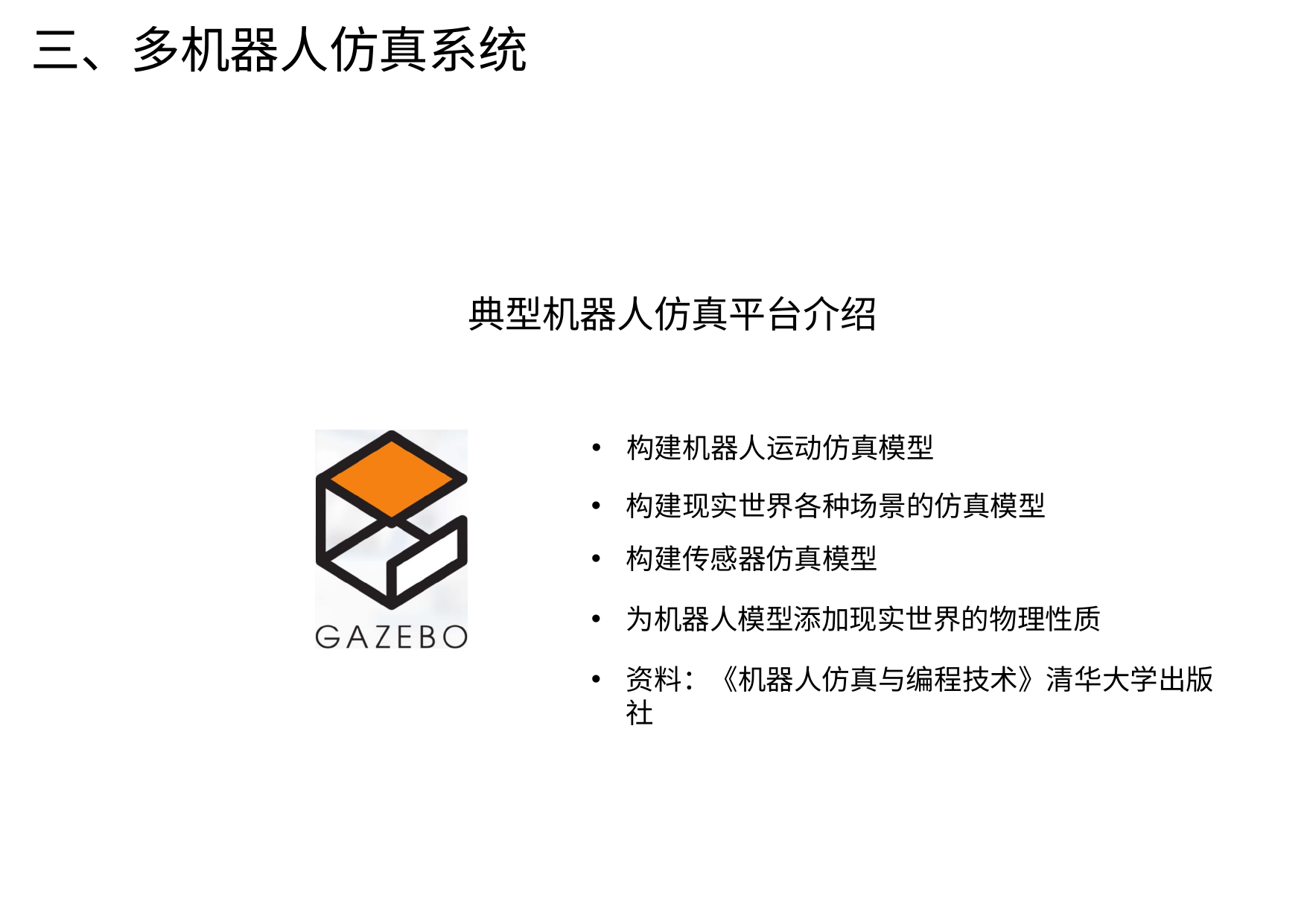

三、多机器人仿真系统
典型机器人仿真平台介绍
构建机器人运动仿真模型
构建现实世界各种场景的仿真模型
构建传感器仿真模型
为机器人模型添加现实世界的物理性质
资料：《机器人仿真与编程技术》清华大学出版社